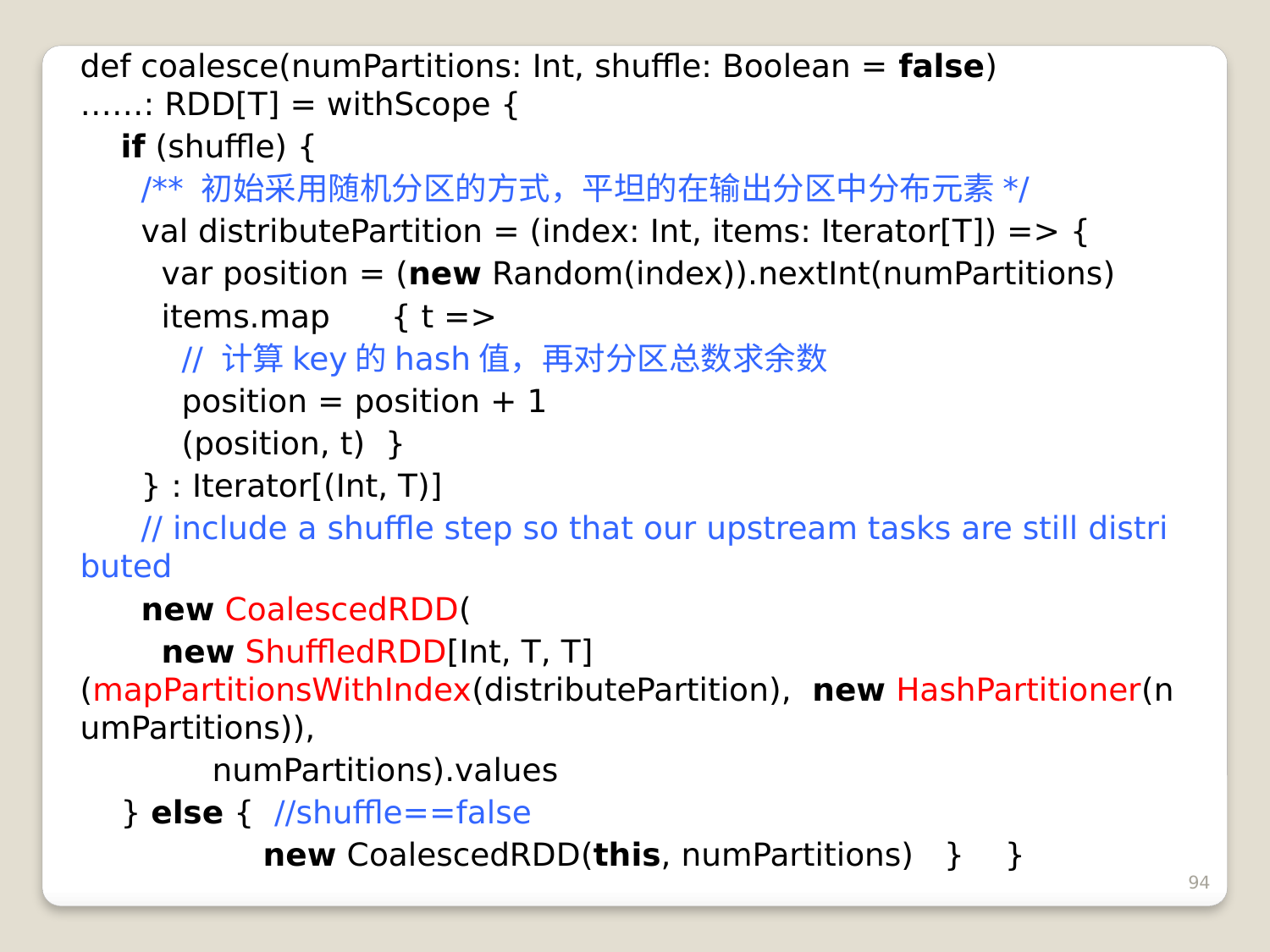

def coalesce(numPartitions: Int, shuffle: Boolean = false)……: RDD[T] = withScope {
    if (shuffle) {
      /** 初始采用随机分区的方式，平坦的在输出分区中分布元素*/
      val distributePartition = (index: Int, items: Iterator[T]) => {
        var position = (new Random(index)).nextInt(numPartitions)
        items.map      { t =>
          // 计算key的hash值，再对分区总数求余数
          position = position + 1
          (position, t)  }
      } : Iterator[(Int, T)]
      // include a shuffle step so that our upstream tasks are still distributed
      new CoalescedRDD(
        new ShuffledRDD[Int, T, T](mapPartitionsWithIndex(distributePartition),  new HashPartitioner(numPartitions)),
             numPartitions).values
    } else {  //shuffle==false
                  new CoalescedRDD(this, numPartitions)   }    }
94